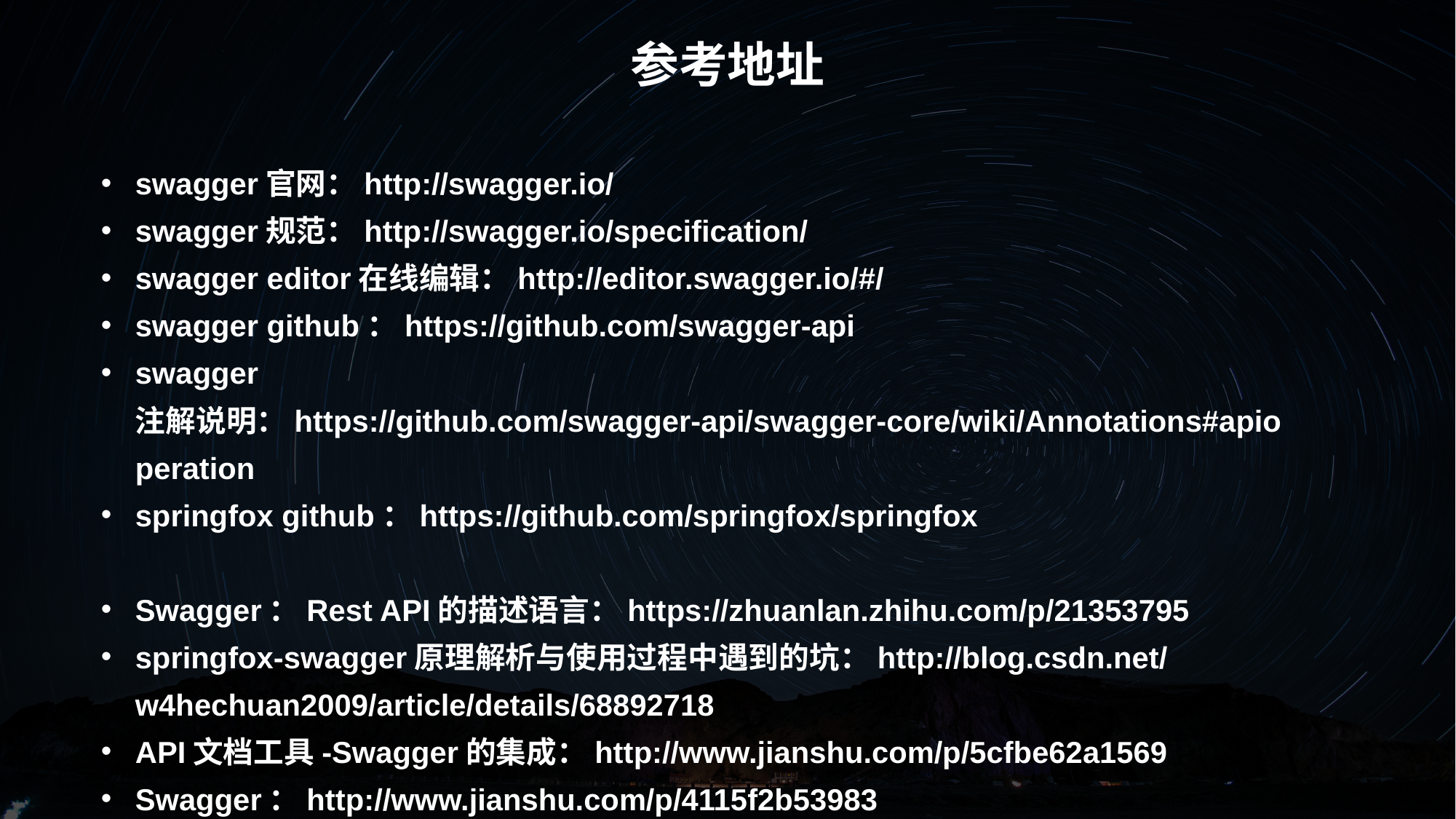

参考地址
swagger官网：http://swagger.io/
swagger规范：http://swagger.io/specification/
swagger editor在线编辑：http://editor.swagger.io/#/
swagger github：https://github.com/swagger-api
swagger 注解说明：https://github.com/swagger-api/swagger-core/wiki/Annotations#apioperation
springfox github：https://github.com/springfox/springfox

Swagger：Rest API的描述语言：https://zhuanlan.zhihu.com/p/21353795
springfox-swagger原理解析与使用过程中遇到的坑：http://blog.csdn.net/w4hechuan2009/article/details/68892718
API文档工具-Swagger的集成：http://www.jianshu.com/p/5cfbe62a1569
Swagger：http://www.jianshu.com/p/4115f2b53983